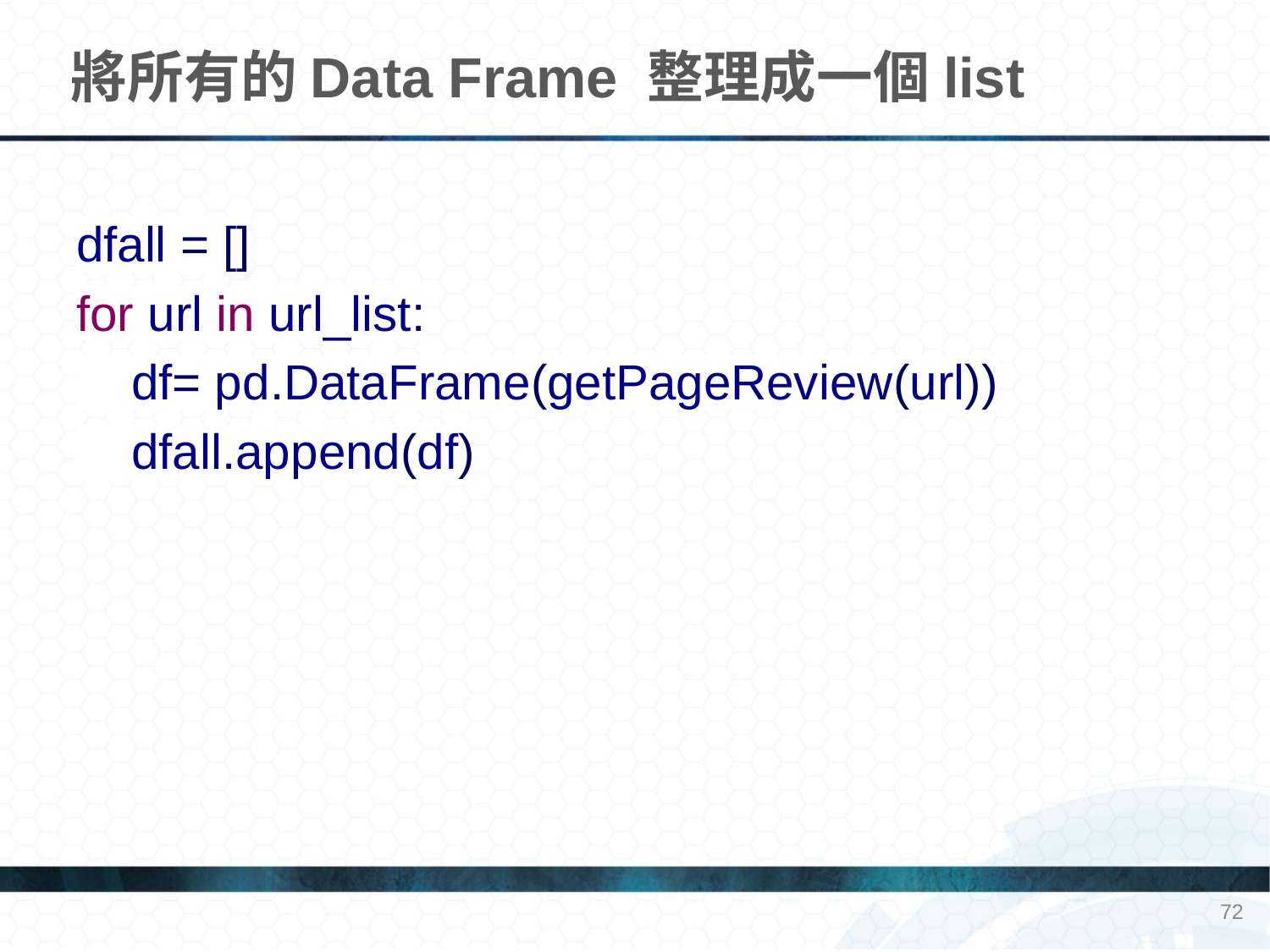

# 將所有的Data Frame 整理成一個list
dfall = []
for url in url_list:
    df= pd.DataFrame(getPageReview(url))
    dfall.append(df)
72